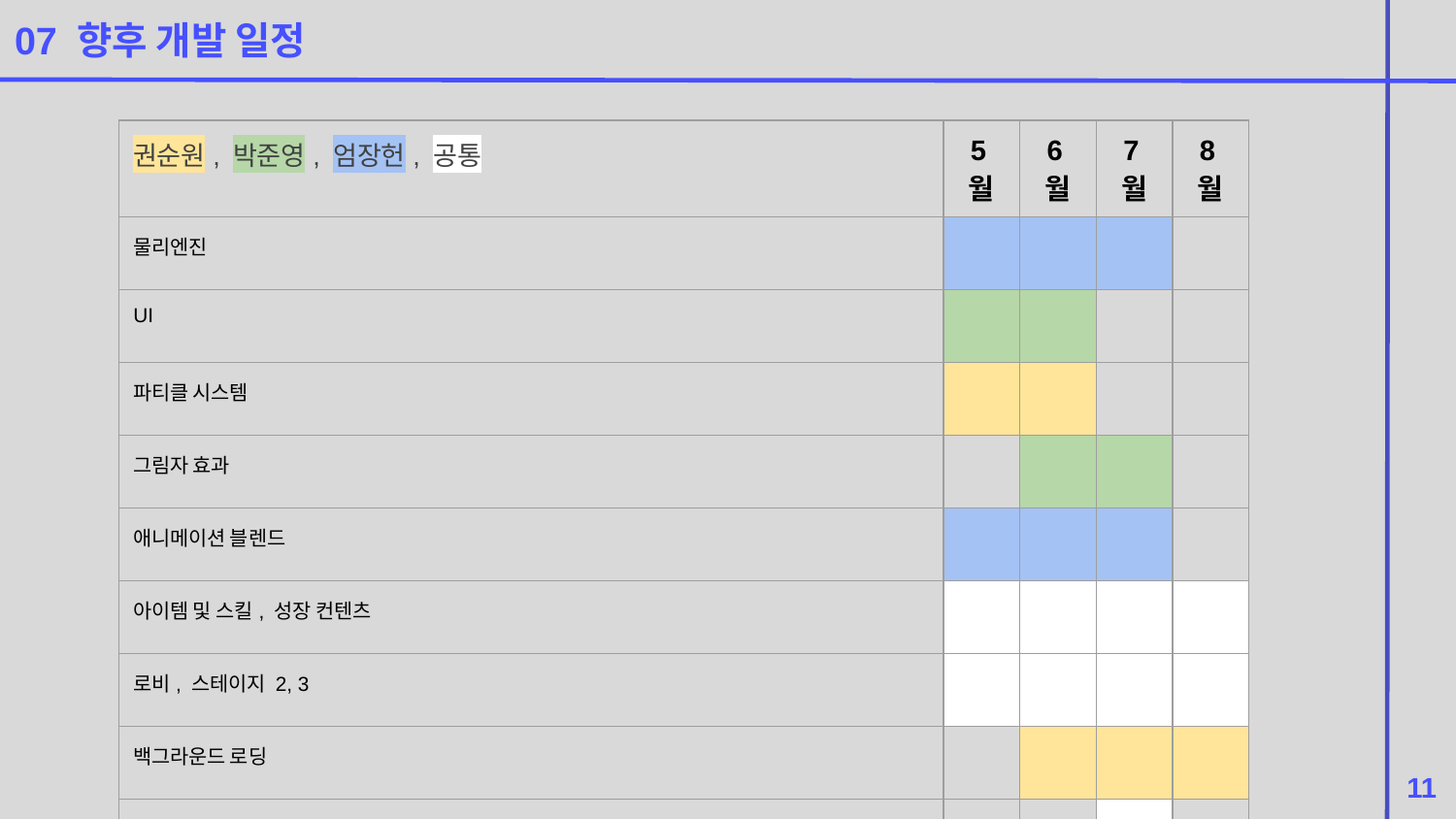

07 향후 개발 일정
| 권순원, 박준영, 엄장헌, 공통 | 5월 | 6월 | 7월 | 8월 |
| --- | --- | --- | --- | --- |
| 물리엔진 |  |  |  |  |
| UI |  |  |  |  |
| 파티클 시스템 |  |  |  |  |
| 그림자 효과 |  |  |  |  |
| 애니메이션 블렌드 |  |  |  |  |
| 아이템 및 스킬, 성장 컨텐츠 |  |  |  |  |
| 로비, 스테이지 2, 3 |  |  |  |  |
| 백그라운드 로딩 |  |  |  |  |
| 사운드 시스템 |  |  |  |  |
| 보스 몬스터 인공지능 |  |  |  |  |
| 네트워크 디버깅 및 개선 |  |  |  |  |
11